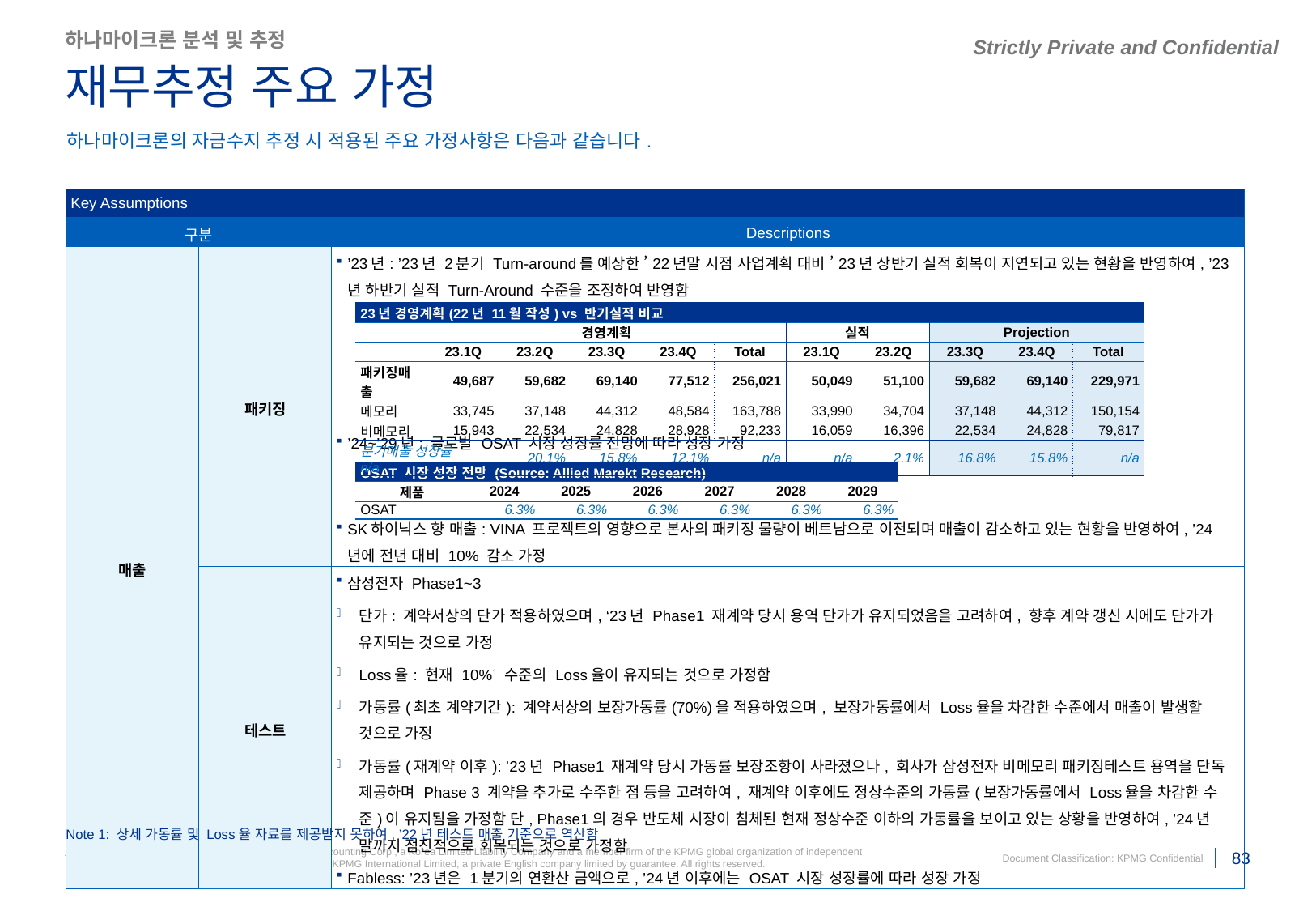

JSJ
영업관련 – 정상지 과장님
재무/CAPEX 관련 – 송채림 위원님
하나마이크론 분석 및 추정
재무추정 주요 가정
하나마이크론의 자금수지 추정 시 적용된 주요 가정사항은 다음과 같습니다.
| Key Assumptions |  |  |
| --- | --- | --- |
| 구분 |  | Descriptions |
| 매출 | 패키징 | ’23년: ’23년 2분기 Turn-around를 예상한 ’22년말 시점 사업계획 대비 ’23년 상반기 실적 회복이 지연되고 있는 현황을 반영하여, ’23년 하반기 실적 Turn-Around 수준을 조정하여 반영함 ’24~’29년: 글로벌 OSAT 시장 성장률 전망에 따라 성장 가정 SK하이닉스 향 매출: VINA 프로젝트의 영향으로 본사의 패키징 물량이 베트남으로 이전되며 매출이 감소하고 있는 현황을 반영하여, ’24년에 전년 대비 10% 감소 가정 |
|  | 테스트 | 삼성전자 Phase1~3 단가: 계약서상의 단가 적용하였으며, ‘23년 Phase1 재계약 당시 용역 단가가 유지되었음을 고려하여, 향후 계약 갱신 시에도 단가가 유지되는 것으로 가정 Loss율: 현재 10%1 수준의 Loss율이 유지되는 것으로 가정함 가동률(최초 계약기간): 계약서상의 보장가동률(70%)을 적용하였으며, 보장가동률에서 Loss율을 차감한 수준에서 매출이 발생할 것으로 가정 가동률(재계약 이후): ’23년 Phase1 재계약 당시 가동률 보장조항이 사라졌으나, 회사가 삼성전자 비메모리 패키징테스트 용역을 단독 제공하며 Phase 3 계약을 추가로 수주한 점 등을 고려하여, 재계약 이후에도 정상수준의 가동률(보장가동률에서 Loss율을 차감한 수준)이 유지됨을 가정함 단, Phase1의 경우 반도체 시장이 침체된 현재 정상수준 이하의 가동률을 보이고 있는 상황을 반영하여, ’24년 말까지 점진적으로 회복되는 것으로 가정함 Fabless: ’23년은 1분기의 연환산 금액으로, ’24년 이후에는 OSAT 시장 성장률에 따라 성장 가정 |
| 23년 경영계획(22년 11월 작성) vs 반기실적 비교 |  |  |  |  |  |  |  |  |  |  |
| --- | --- | --- | --- | --- | --- | --- | --- | --- | --- | --- |
|  | 경영계획 |  |  |  |  | 실적 |  | Projection |  |  |
|  | 23.1Q | 23.2Q | 23.3Q | 23.4Q | Total | 23.1Q | 23.2Q | 23.3Q | 23.4Q | Total |
| 패키징매출 | 49,687 | 59,682 | 69,140 | 77,512 | 256,021 | 50,049 | 51,100 | 59,682 | 69,140 | 229,971 |
| 메모리 | 33,745 | 37,148 | 44,312 | 48,584 | 163,788 | 33,990 | 34,704 | 37,148 | 44,312 | 150,154 |
| 비메모리 | 15,943 | 22,534 | 24,828 | 28,928 | 92,233 | 16,059 | 16,396 | 22,534 | 24,828 | 79,817 |
| 분기매출 성장률 　n/a |  | 20.1% | 15.8% | 12.1% | n/a | n/a | 2.1% | 16.8% | 15.8% | n/a |
| OSAT 시장 성장 전망 (Source: Allied Marekt Research) |  |  |  |  |  |  |
| --- | --- | --- | --- | --- | --- | --- |
| 제품 | 2024 | 2025 | 2026 | 2027 | 2028 | 2029 |
| OSAT | 6.3% | 6.3% | 6.3% | 6.3% | 6.3% | 6.3% |
Note 1: 상세 가동률 및 Loss율 자료를 제공받지 못하여, ’22년 테스트 매출 기준으로 역산함